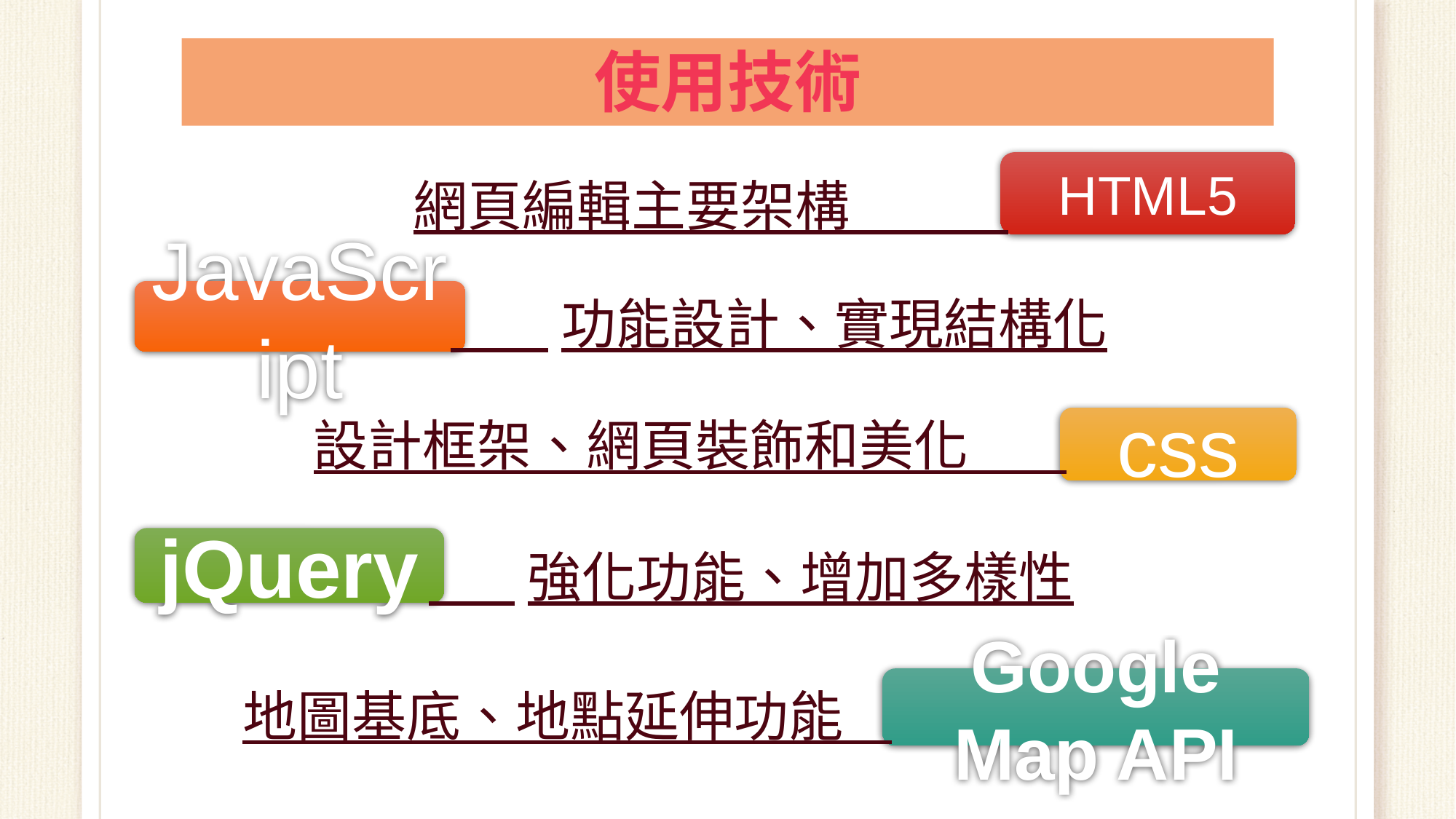

# 使用技術
HTML5
網頁編輯主要架構
JavaScript
        功能設計、實現結構化
設計框架、網頁裝飾和美化
css
jQuery
       強化功能、增加多樣性
Google Map API
地圖基底、地點延伸功能